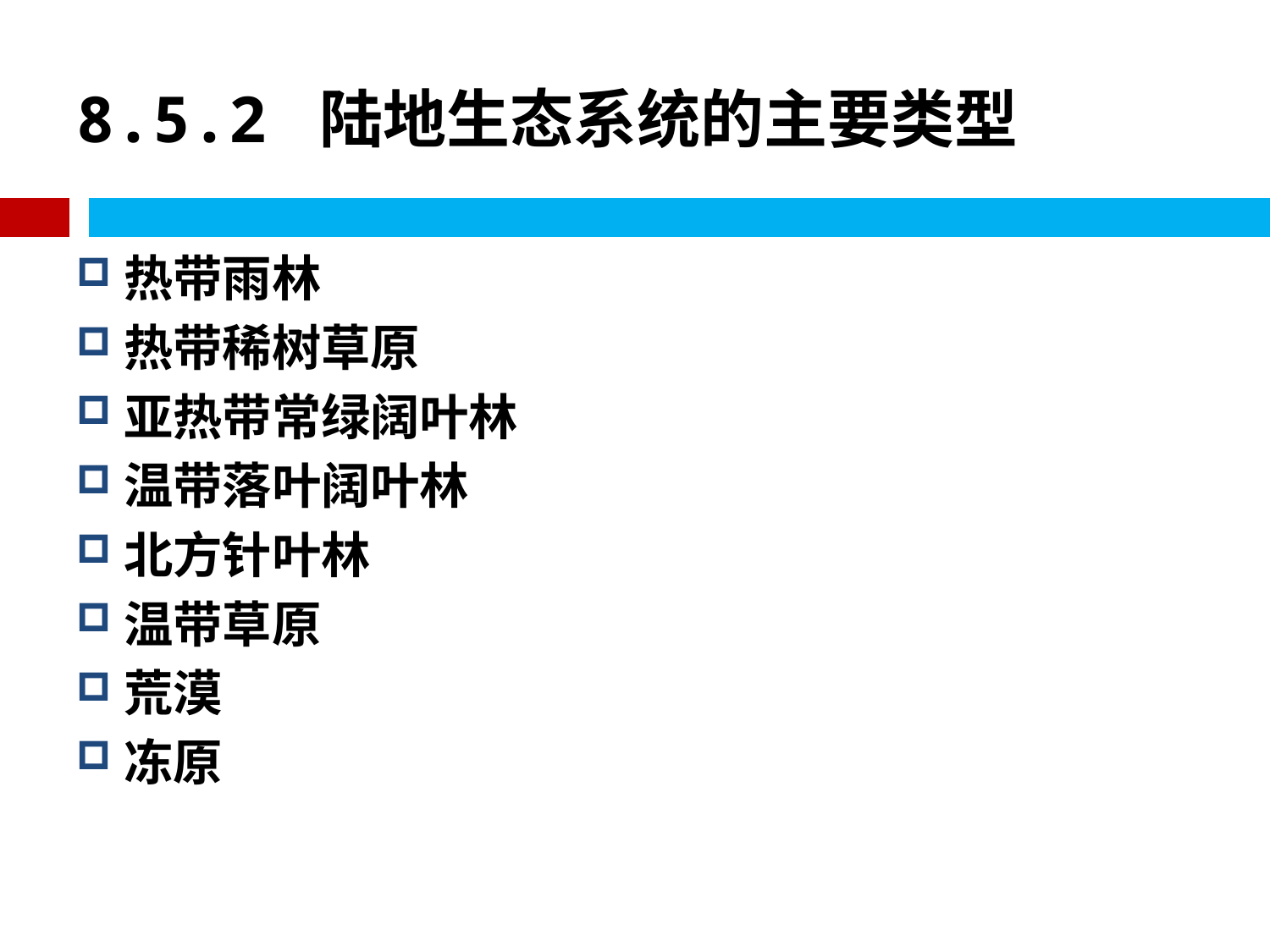

# 8.5.2 陆地生态系统的主要类型
热带雨林
热带稀树草原
亚热带常绿阔叶林
温带落叶阔叶林
北方针叶林
温带草原
荒漠
冻原